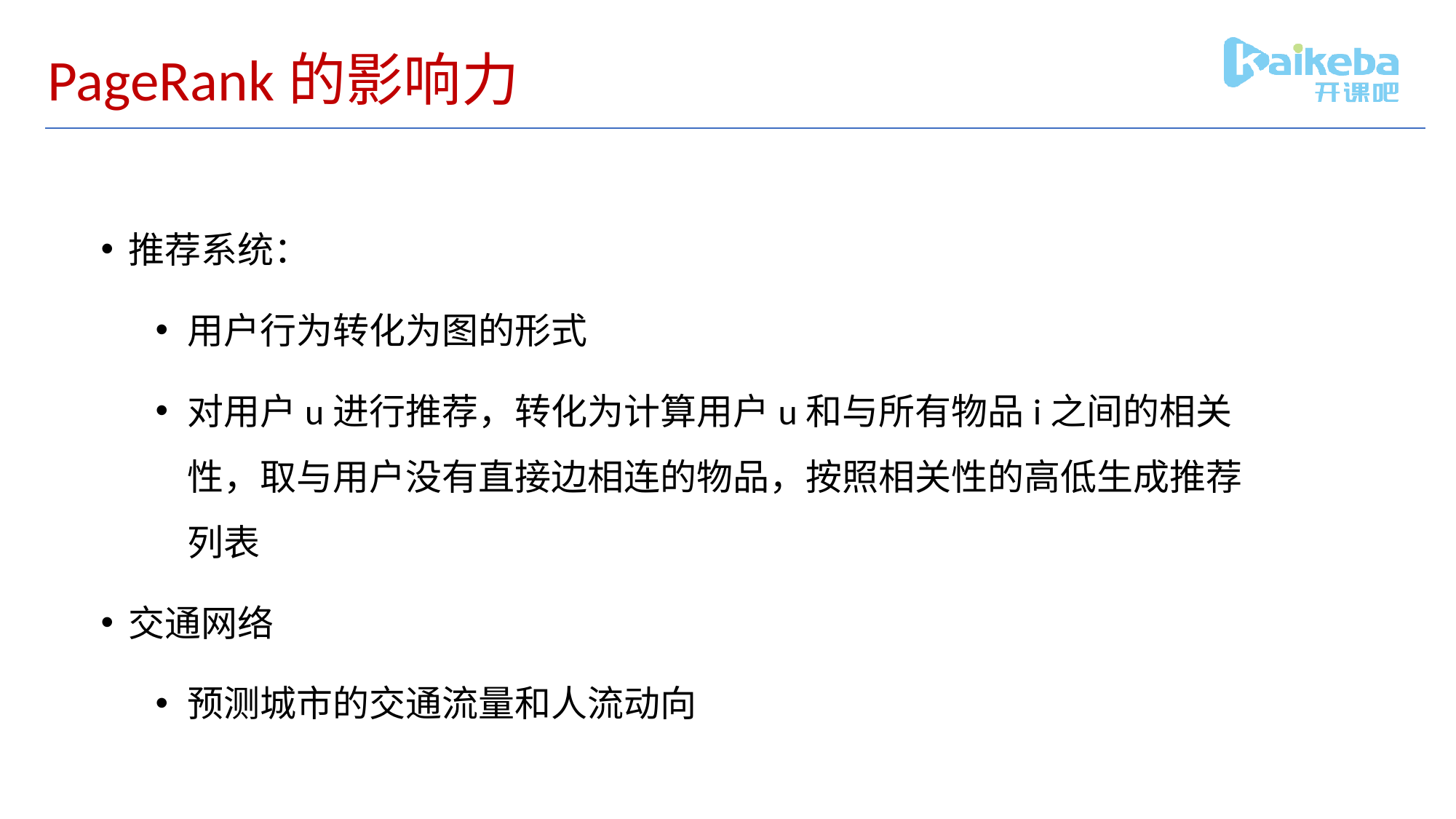

# PageRank的影响力
推荐系统：
用户行为转化为图的形式
对用户u进行推荐，转化为计算用户u和与所有物品i之间的相关性，取与用户没有直接边相连的物品，按照相关性的高低生成推荐列表
交通网络
预测城市的交通流量和人流动向